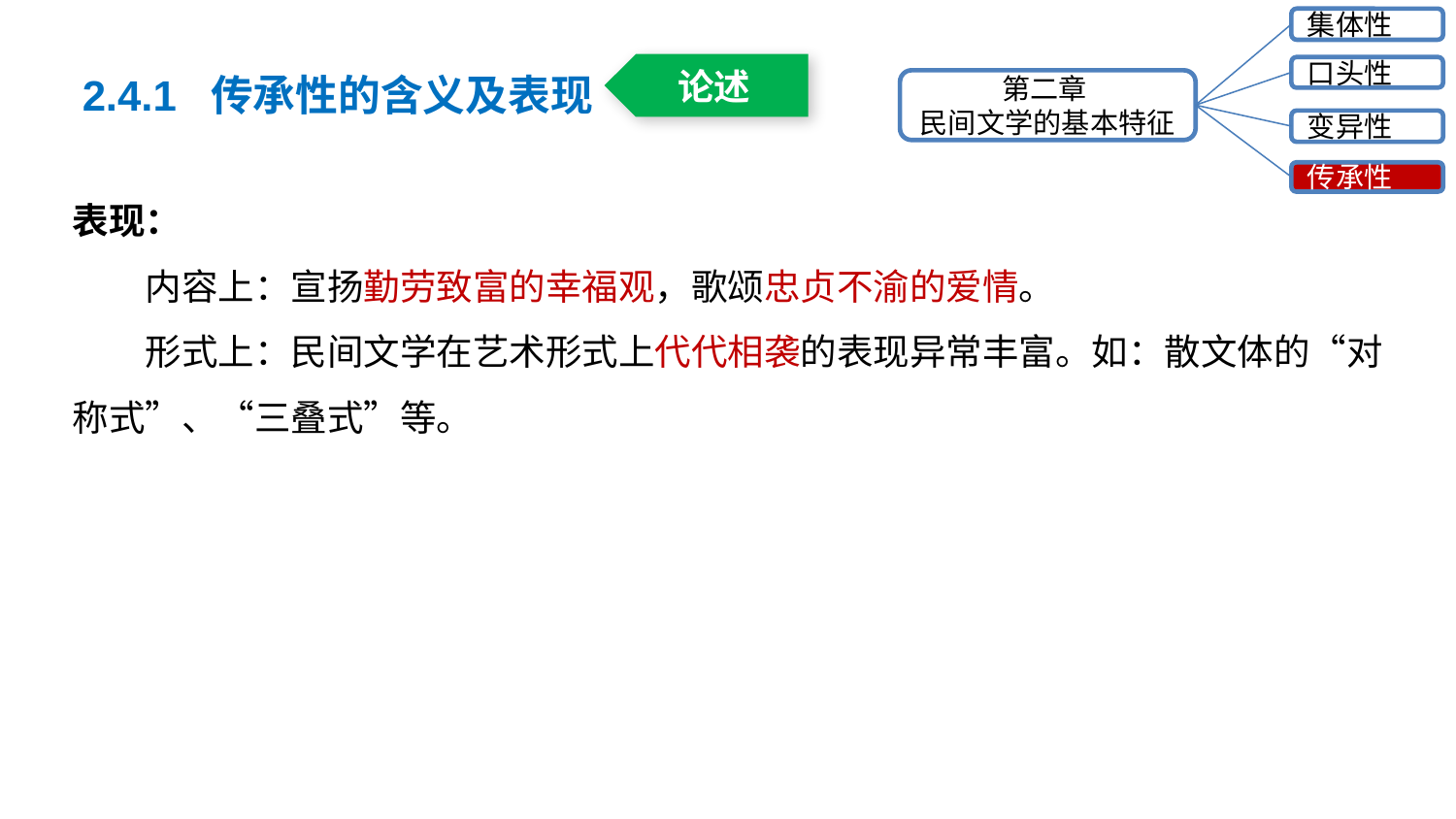

集体性
口头性
第二章
民间文学的基本特征
变异性
传承性
2.4.1  传承性的含义及表现
论述
表现：
内容上：宣扬勤劳致富的幸福观，歌颂忠贞不渝的爱情。
形式上：民间文学在艺术形式上代代相袭的表现异常丰富。如：散文体的“对称式”、“三叠式”等。